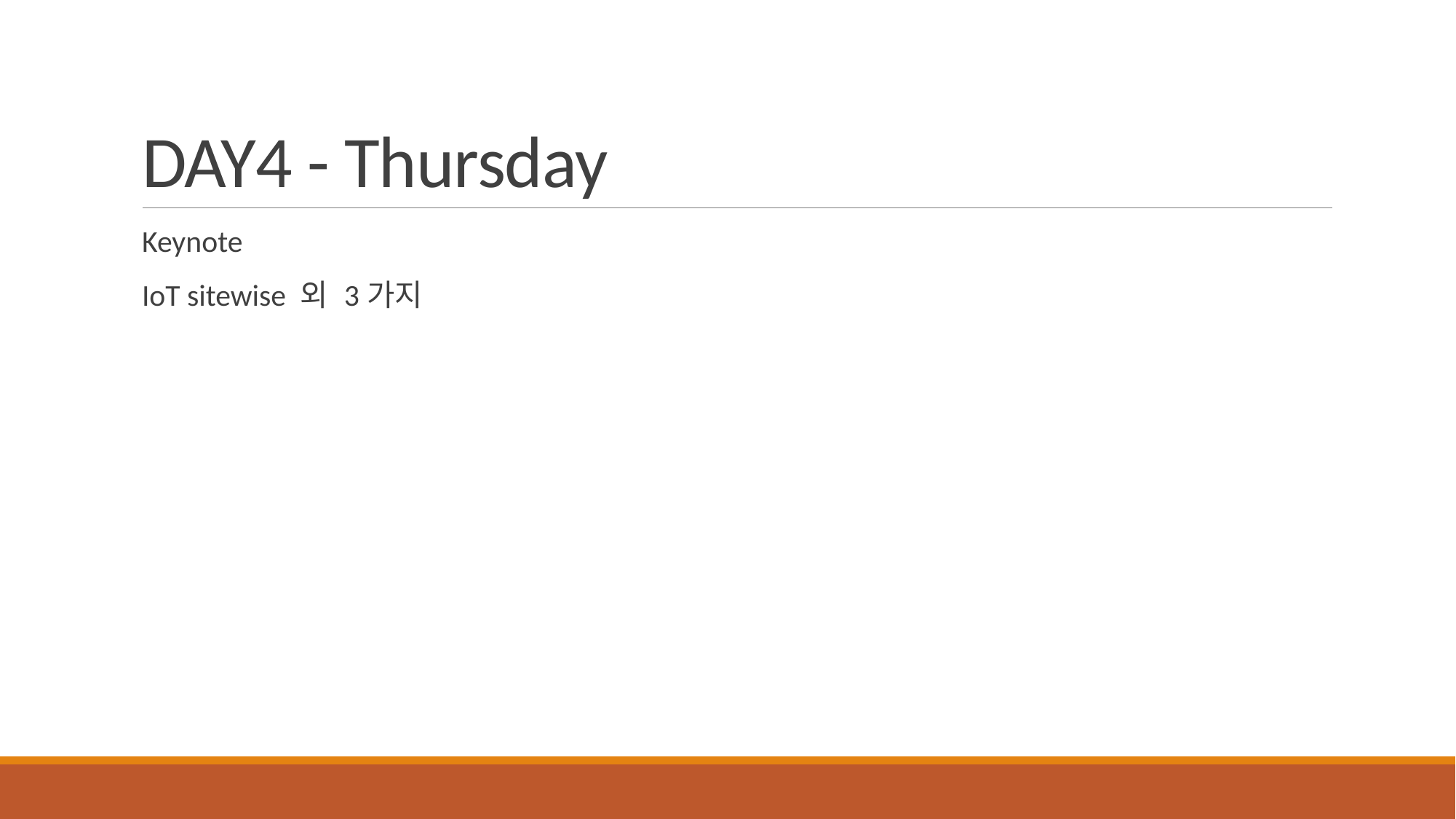

# DAY4 - Thursday
Keynote
IoT sitewise 외 3가지